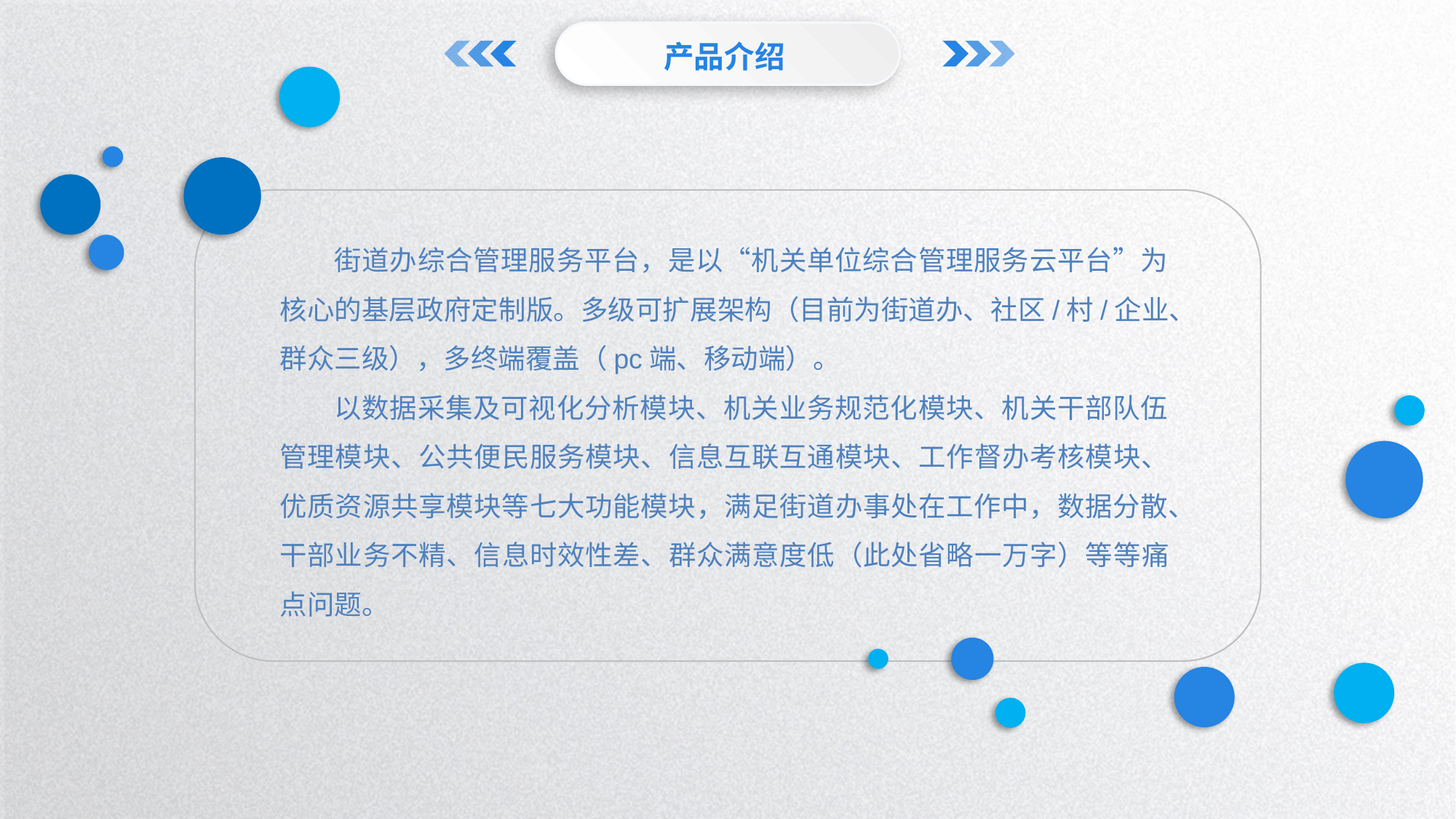

产品介绍

       街道办综合管理服务平台，是以“机关单位综合管理服务云平台”为核心的基层政府定制版。多级可扩展架构（目前为街道办、社区/村/企业、群众三级），多终端覆盖（pc端、移动端）。
       以数据采集及可视化分析模块、机关业务规范化模块、机关干部队伍管理模块、公共便民服务模块、信息互联互通模块、工作督办考核模块、优质资源共享模块等七大功能模块，满足街道办事处在工作中，数据分散、干部业务不精、信息时效性差、群众满意度低（此处省略一万字）等等痛点问题。

延时符